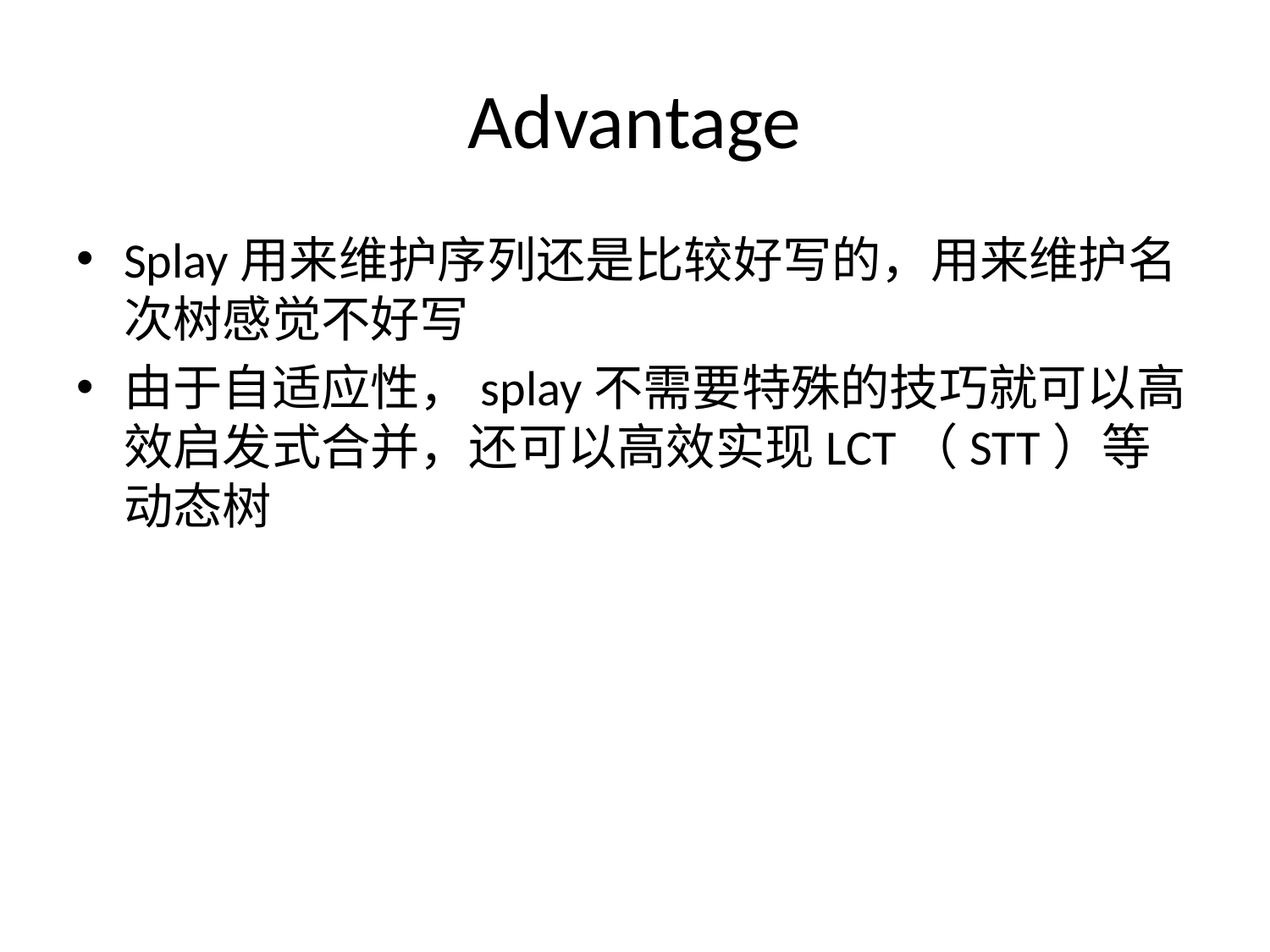

# Advantage
Splay用来维护序列还是比较好写的，用来维护名次树感觉不好写
由于自适应性，splay不需要特殊的技巧就可以高效启发式合并，还可以高效实现LCT（STT）等动态树